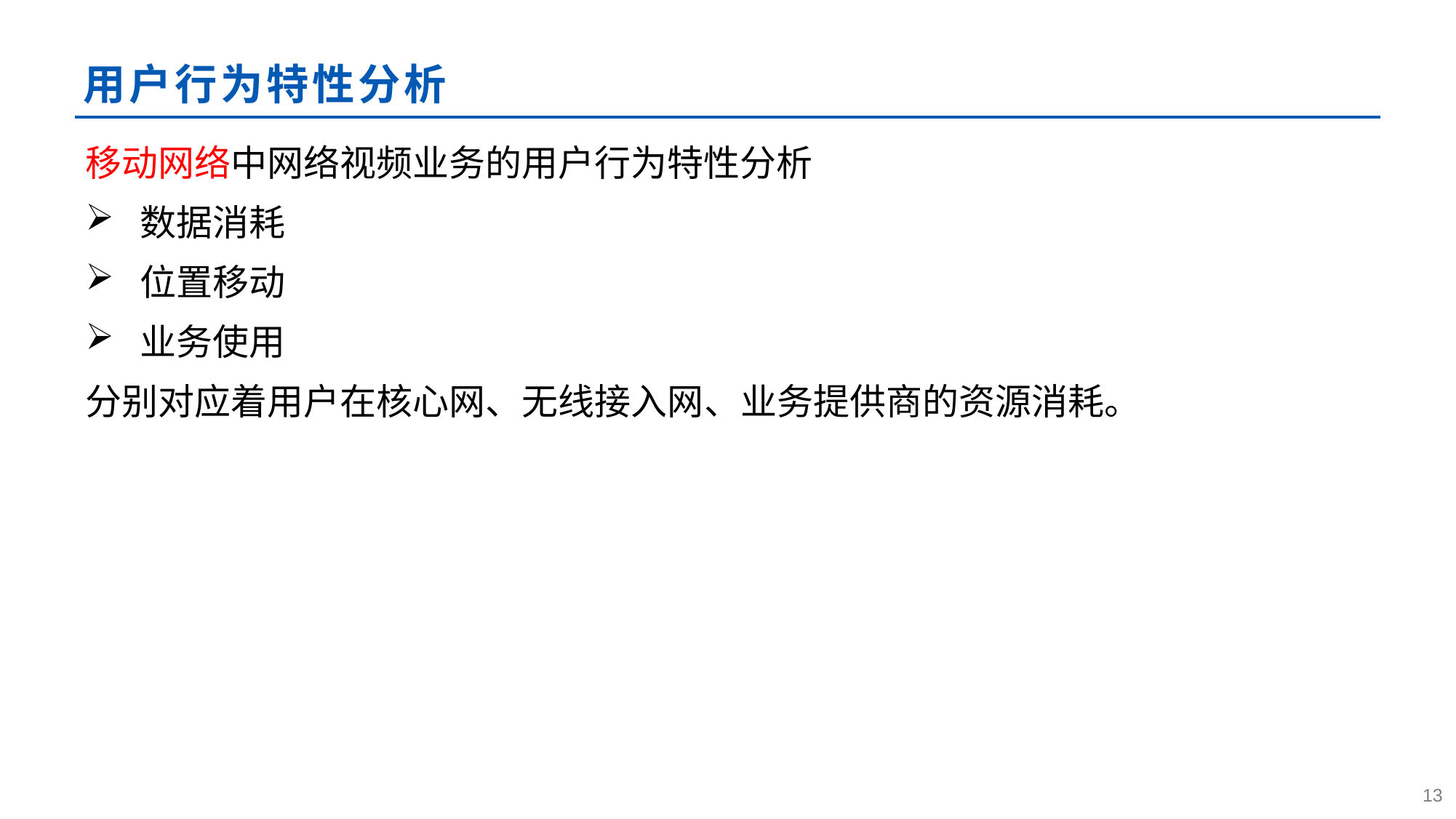

# 用户行为特性分析
移动网络中网络视频业务的用户行为特性分析
数据消耗
位置移动
业务使用
分别对应着用户在核心网、无线接入网、业务提供商的资源消耗。
13